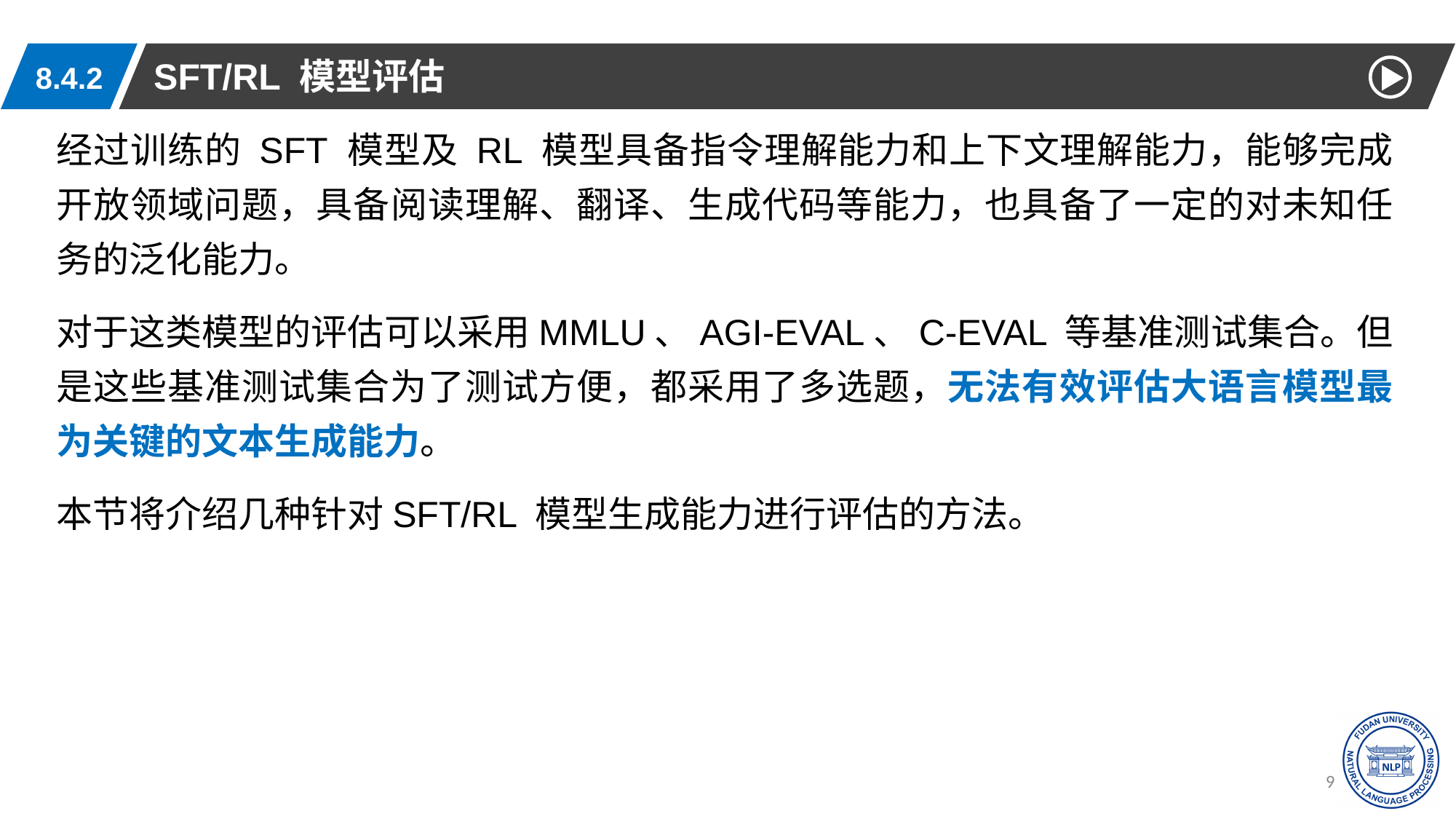

SFT/RL 模型评估
8.4.2

经过训练的 SFT 模型及 RL 模型具备指令理解能力和上下文理解能力，能够完成开放领域问题，具备阅读理解、翻译、生成代码等能力，也具备了一定的对未知任务的泛化能力。
对于这类模型的评估可以采用MMLU、AGI-EVAL、C-EVAL 等基准测试集合。但是这些基准测试集合为了测试方便，都采用了多选题，无法有效评估大语言模型最为关键的文本生成能力。
本节将介绍几种针对SFT/RL 模型生成能力进行评估的方法。
97